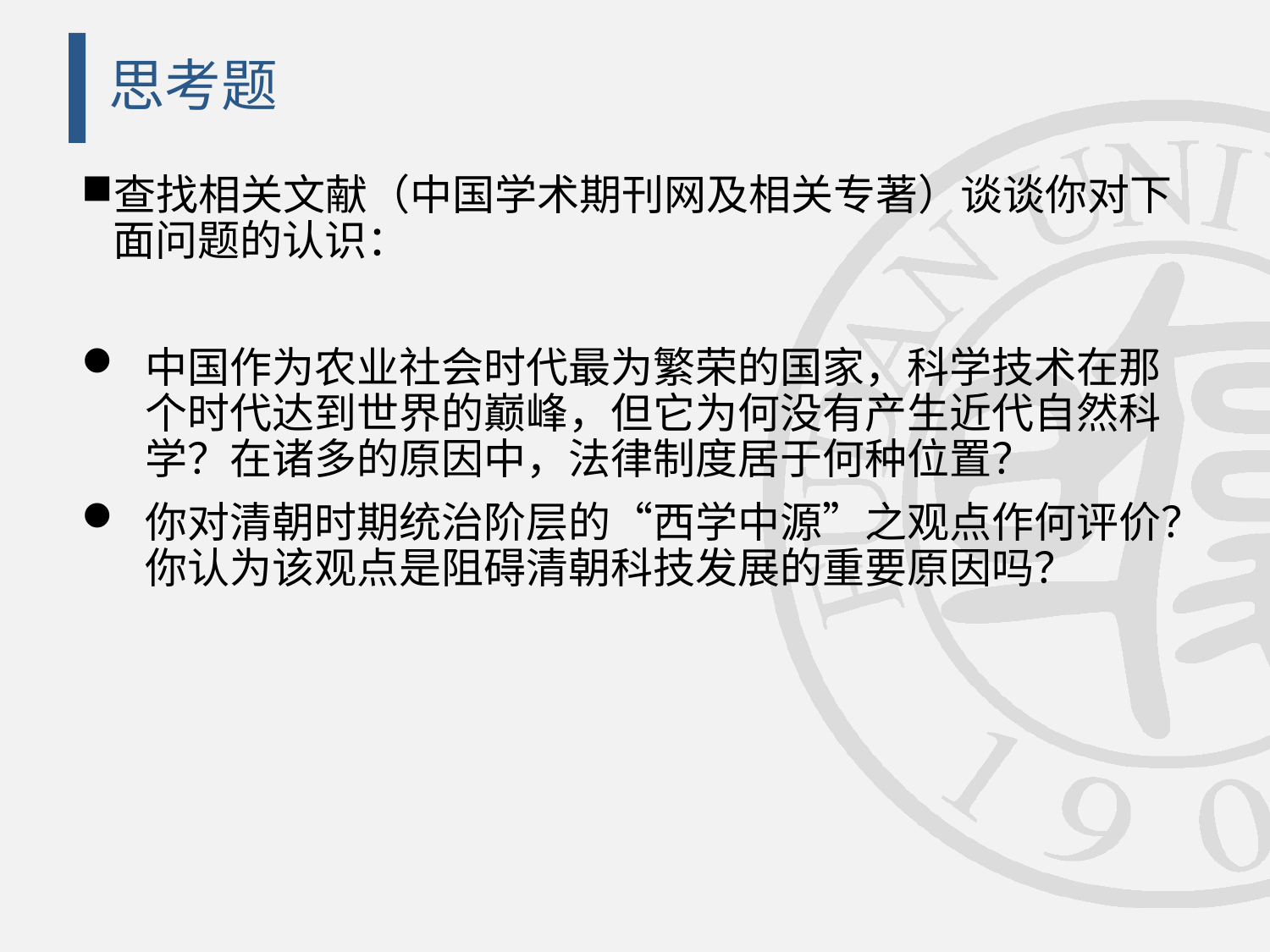

# 思考题
查找相关文献（中国学术期刊网及相关专著）谈谈你对下面问题的认识：

中国作为农业社会时代最为繁荣的国家，科学技术在那个时代达到世界的巅峰，但它为何没有产生近代自然科学？在诸多的原因中，法律制度居于何种位置？
你对清朝时期统治阶层的“西学中源”之观点作何评价？你认为该观点是阻碍清朝科技发展的重要原因吗？